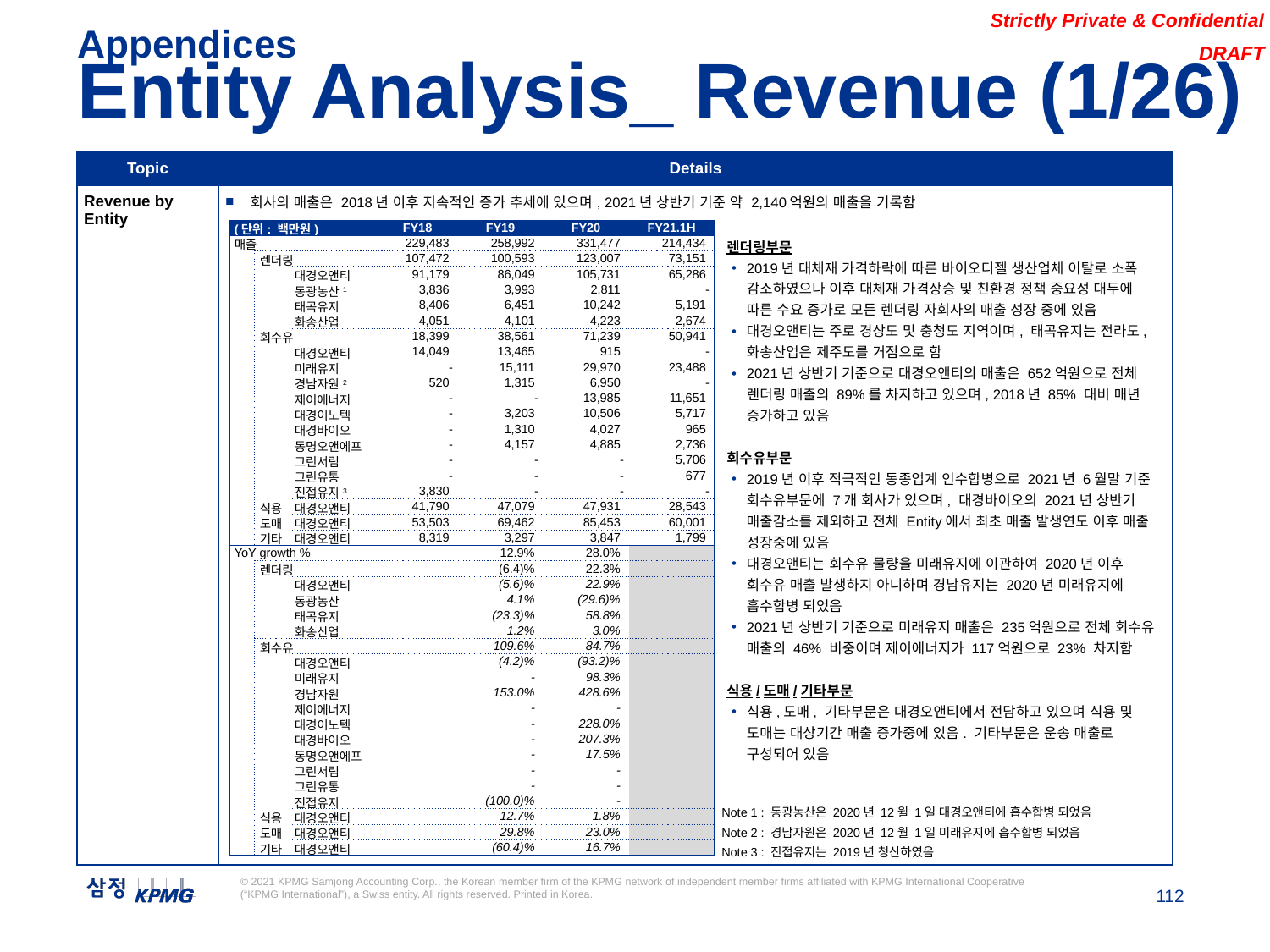

Appendices
Entity Analysis_ Revenue (1/26)
| Topic | Details |
| --- | --- |
| Revenue by Entity | 회사의 매출은 2018년 이후 지속적인 증가 추세에 있으며, 2021년 상반기 기준 약 2,140억원의 매출을 기록함 |
렌더링부문
2019년 대체재 가격하락에 따른 바이오디젤 생산업체 이탈로 소폭 감소하였으나 이후 대체재 가격상승 및 친환경 정책 중요성 대두에 따른 수요 증가로 모든 렌더링 자회사의 매출 성장 중에 있음
대경오앤티는 주로 경상도 및 충청도 지역이며, 태곡유지는 전라도, 화송산업은 제주도를 거점으로 함
2021년 상반기 기준으로 대경오앤티의 매출은 652억원으로 전체 렌더링 매출의 89%를 차지하고 있으며, 2018년 85% 대비 매년 증가하고 있음

회수유부문
2019년 이후 적극적인 동종업계 인수합병으로 2021년 6월말 기준 회수유부문에 7개 회사가 있으며, 대경바이오의 2021년 상반기 매출감소를 제외하고 전체 Entity에서 최초 매출 발생연도 이후 매출 성장중에 있음
대경오앤티는 회수유 물량을 미래유지에 이관하여 2020년 이후 회수유 매출 발생하지 아니하며 경남유지는 2020년 미래유지에 흡수합병 되었음
2021년 상반기 기준으로 미래유지 매출은 235억원으로 전체 회수유 매출의 46% 비중이며 제이에너지가 117억원으로 23% 차지함

식용/도매/기타부문
식용,도매, 기타부문은 대경오앤티에서 전담하고 있으며 식용 및 도매는 대상기간 매출 증가중에 있음. 기타부문은 운송 매출로 구성되어 있음
| (단위: 백만원) |  |  | FY18 | FY19 | FY20 | FY21.1H |
| --- | --- | --- | --- | --- | --- | --- |
| 매출 |  |  | 229,483 | 258,992 | 331,477 | 214,434 |
|  | 렌더링 |  | 107,472 | 100,593 | 123,007 | 73,151 |
|  |  | 대경오앤티 | 91,179 | 86,049 | 105,731 | 65,286 |
|  |  | 동광농산1 | 3,836 | 3,993 | 2,811 | - |
|  |  | 태곡유지 | 8,406 | 6,451 | 10,242 | 5,191 |
|  |  | 화송산업 | 4,051 | 4,101 | 4,223 | 2,674 |
|  | 회수유 |  | 18,399 | 38,561 | 71,239 | 50,941 |
|  |  | 대경오앤티 | 14,049 | 13,465 | 915 | - |
|  |  | 미래유지 | - | 15,111 | 29,970 | 23,488 |
|  |  | 경남자원2 | 520 | 1,315 | 6,950 | - |
|  |  | 제이에너지 | - | - | 13,985 | 11,651 |
|  |  | 대경이노텍 | - | 3,203 | 10,506 | 5,717 |
|  |  | 대경바이오 | - | 1,310 | 4,027 | 965 |
|  |  | 동명오앤에프 | - | 4,157 | 4,885 | 2,736 |
|  |  | 그린서림 | - | - | - | 5,706 |
|  |  | 그린유통 | - | - | - | 677 |
|  |  | 진접유지3 | 3,830 | - | - | - |
|  | 식용 | 대경오앤티 | 41,790 | 47,079 | 47,931 | 28,543 |
|  | 도매 | 대경오앤티 | 53,503 | 69,462 | 85,453 | 60,001 |
|  | 기타 | 대경오앤티 | 8,319 | 3,297 | 3,847 | 1,799 |
| YoY growth % |  |  |  | 12.9% | 28.0% |  |
|  | 렌더링 |  |  | (6.4)% | 22.3% |  |
|  |  | 대경오앤티 |  | (5.6)% | 22.9% |  |
|  |  | 동광농산 |  | 4.1% | (29.6)% |  |
|  |  | 태곡유지 |  | (23.3)% | 58.8% |  |
|  |  | 화송산업 |  | 1.2% | 3.0% |  |
|  | 회수유 |  |  | 109.6% | 84.7% |  |
|  |  | 대경오앤티 |  | (4.2)% | (93.2)% |  |
|  |  | 미래유지 |  | - | 98.3% |  |
|  |  | 경남자원 |  | 153.0% | 428.6% |  |
|  |  | 제이에너지 |  | - | - |  |
|  |  | 대경이노텍 |  | - | 228.0% |  |
|  |  | 대경바이오 |  | - | 207.3% |  |
|  |  | 동명오앤에프 |  | - | 17.5% |  |
|  |  | 그린서림 |  | - | - |  |
|  |  | 그린유통 |  | - | - |  |
|  |  | 진접유지 |  | (100.0)% | - |  |
|  | 식용 | 대경오앤티 |  | 12.7% | 1.8% |  |
|  | 도매 | 대경오앤티 |  | 29.8% | 23.0% |  |
|  | 기타 | 대경오앤티 |  | (60.4)% | 16.7% |  |
Note 1 : 동광농산은 2020년 12월 1일 대경오앤티에 흡수합병 되었음
Note 2 : 경남자원은 2020년 12월 1일 미래유지에 흡수합병 되었음
Note 3 : 진접유지는 2019년 청산하였음